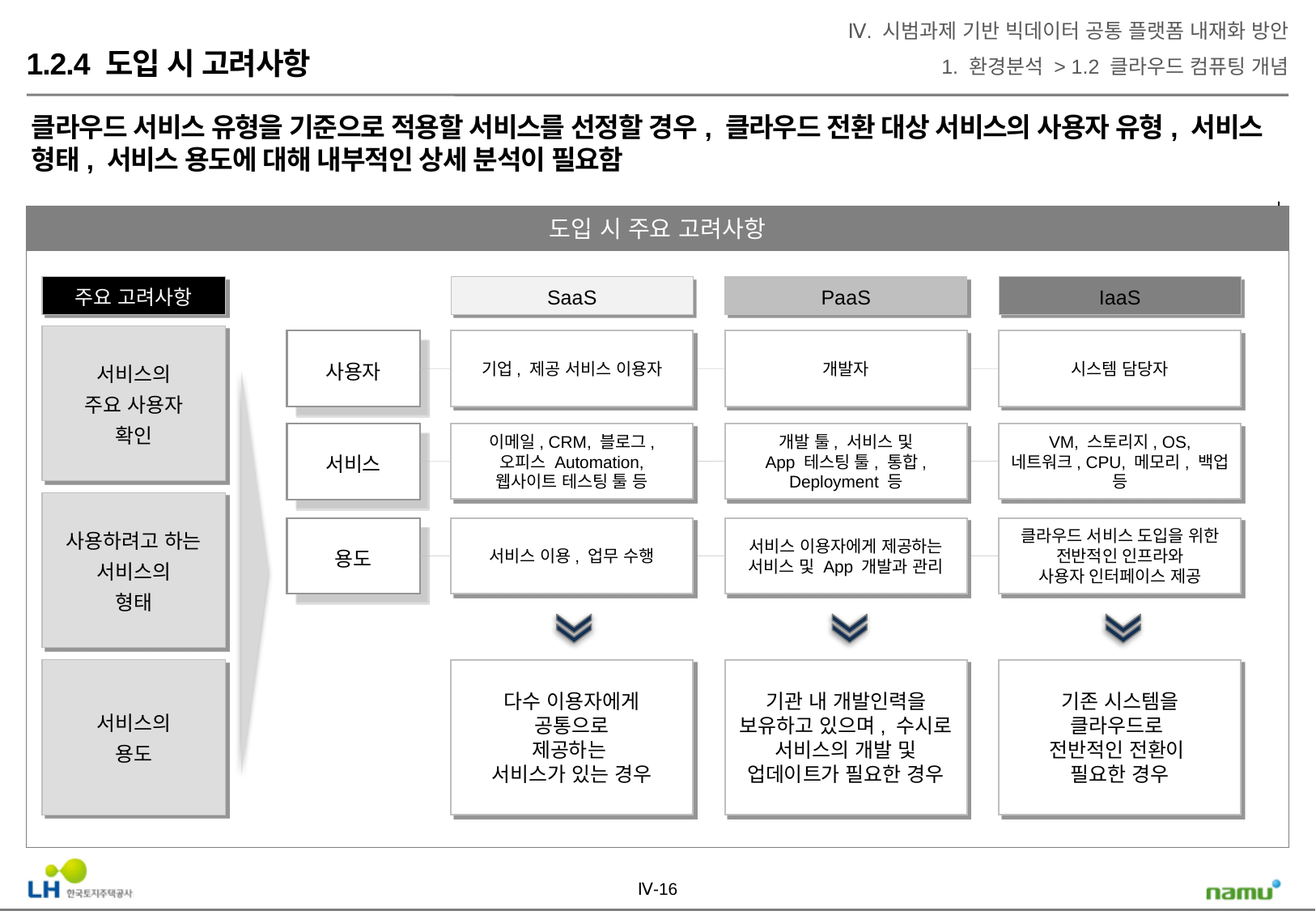

Ⅳ. 시범과제 기반 빅데이터 공통 플랫폼 내재화 방안
1. 환경분석 > 1.2 클라우드 컴퓨팅 개념
1.2.4 도입 시 고려사항
클라우드 서비스 유형을 기준으로 적용할 서비스를 선정할 경우, 클라우드 전환 대상 서비스의 사용자 유형, 서비스 형태, 서비스 용도에 대해 내부적인 상세 분석이 필요함
도입 시 주요 고려사항

주요 고려사항
SaaS
PaaS
IaaS
서비스의
주요 사용자
확인
사용자
기업, 제공 서비스 이용자
개발자
시스템 담당자

서비스
이메일, CRM, 블로그,
오피스 Automation,
웹사이트 테스팅 툴 등
개발 툴, 서비스 및
App 테스팅 툴, 통합,
Deployment 등
VM, 스토리지, OS,
네트워크, CPU, 메모리, 백업 등
사용하려고 하는
서비스의
형태
용도
서비스 이용, 업무 수행
서비스 이용자에게 제공하는
서비스 및 App 개발과 관리
클라우드 서비스 도입을 위한
전반적인 인프라와
사용자 인터페이스 제공

다수 이용자에게
공통으로
제공하는
서비스가 있는 경우
기관 내 개발인력을 보유하고 있으며, 수시로 서비스의 개발 및 업데이트가 필요한 경우
기존 시스템을
클라우드로
전반적인 전환이
필요한 경우
서비스의
용도